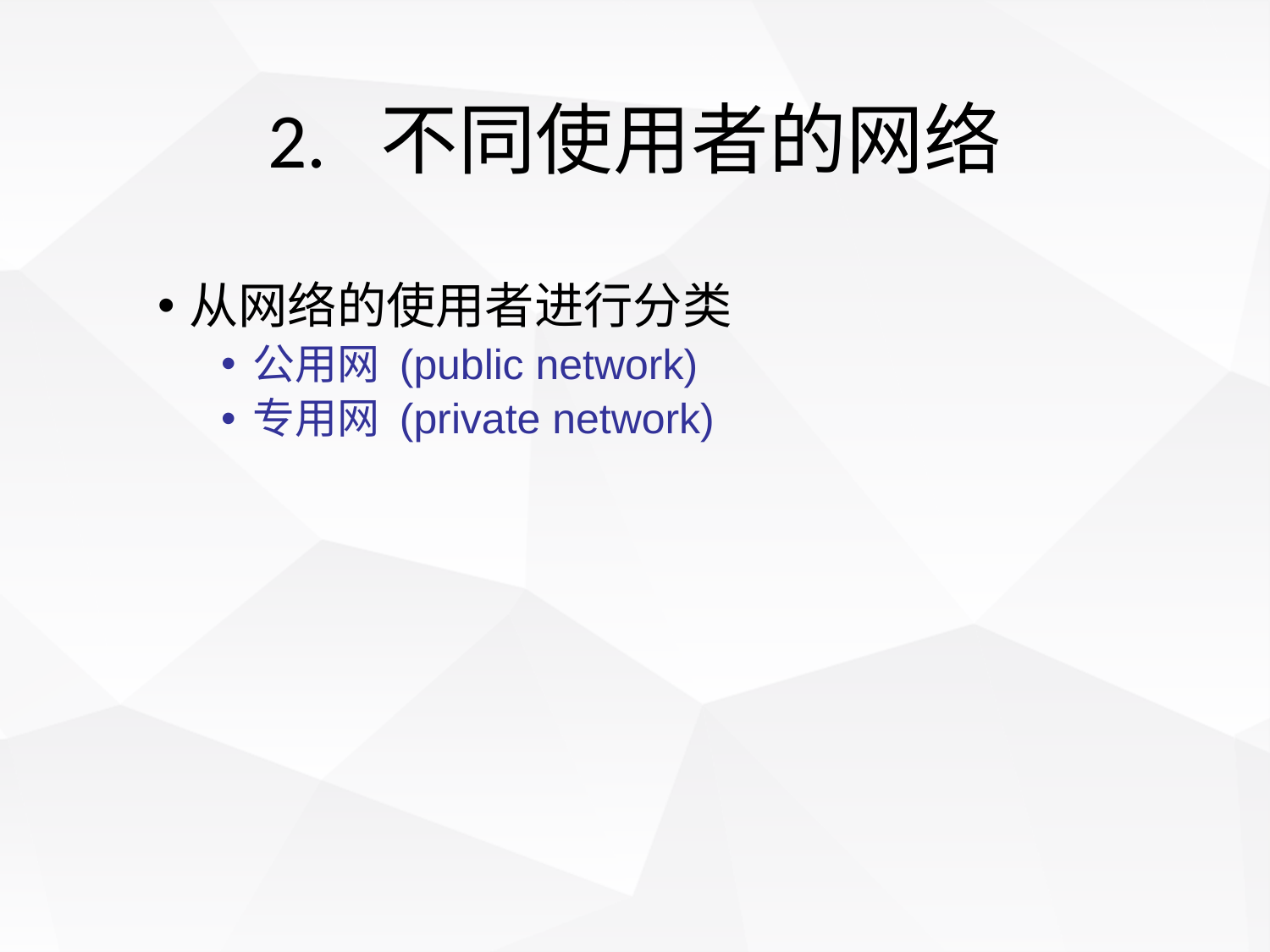

# 2.  不同使用者的网络
从网络的使用者进行分类
公用网 (public network)
专用网 (private network)